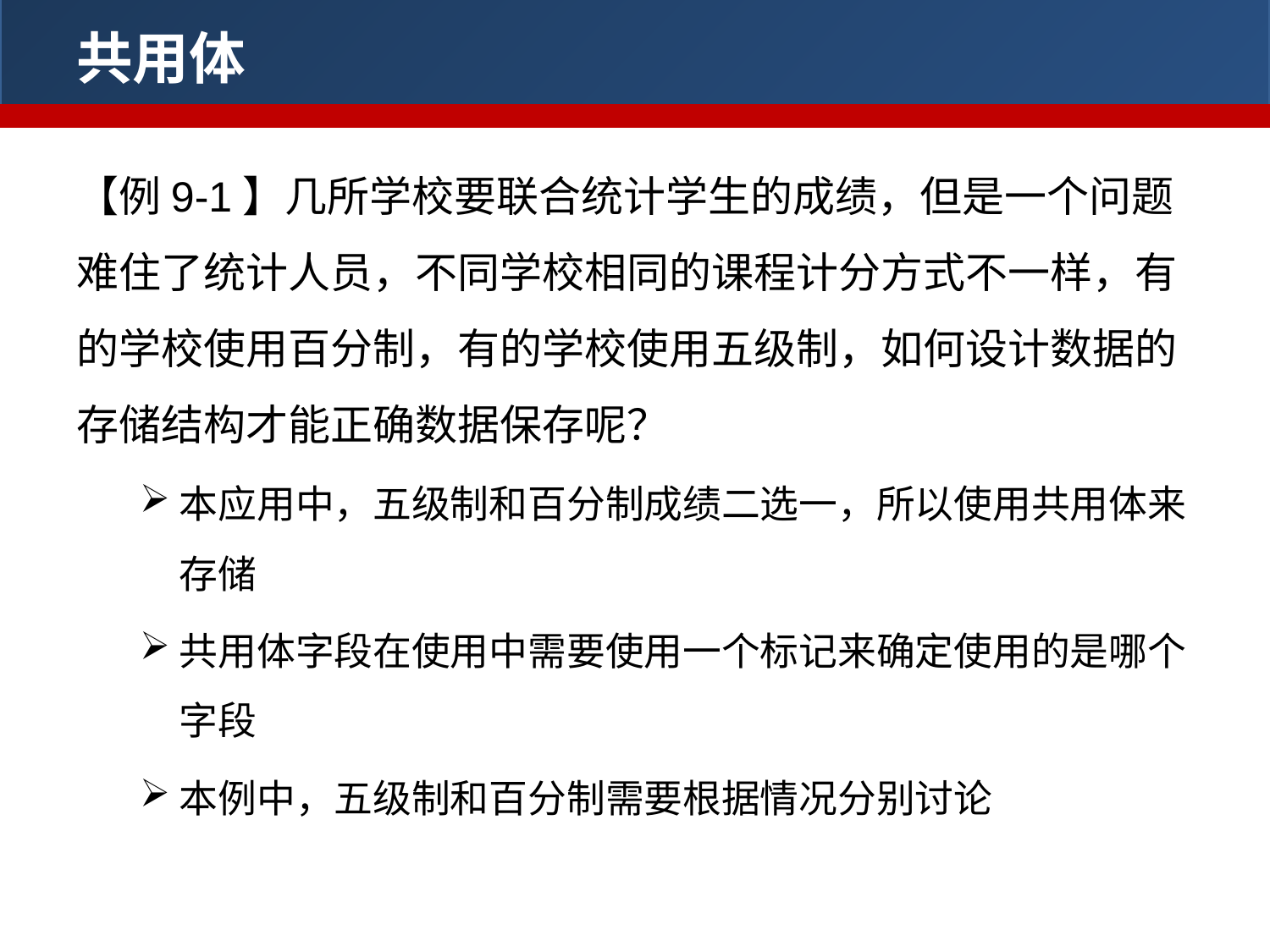

共用体
【例9-1】几所学校要联合统计学生的成绩，但是一个问题难住了统计人员，不同学校相同的课程计分方式不一样，有的学校使用百分制，有的学校使用五级制，如何设计数据的存储结构才能正确数据保存呢？
本应用中，五级制和百分制成绩二选一，所以使用共用体来存储
共用体字段在使用中需要使用一个标记来确定使用的是哪个字段
本例中，五级制和百分制需要根据情况分别讨论